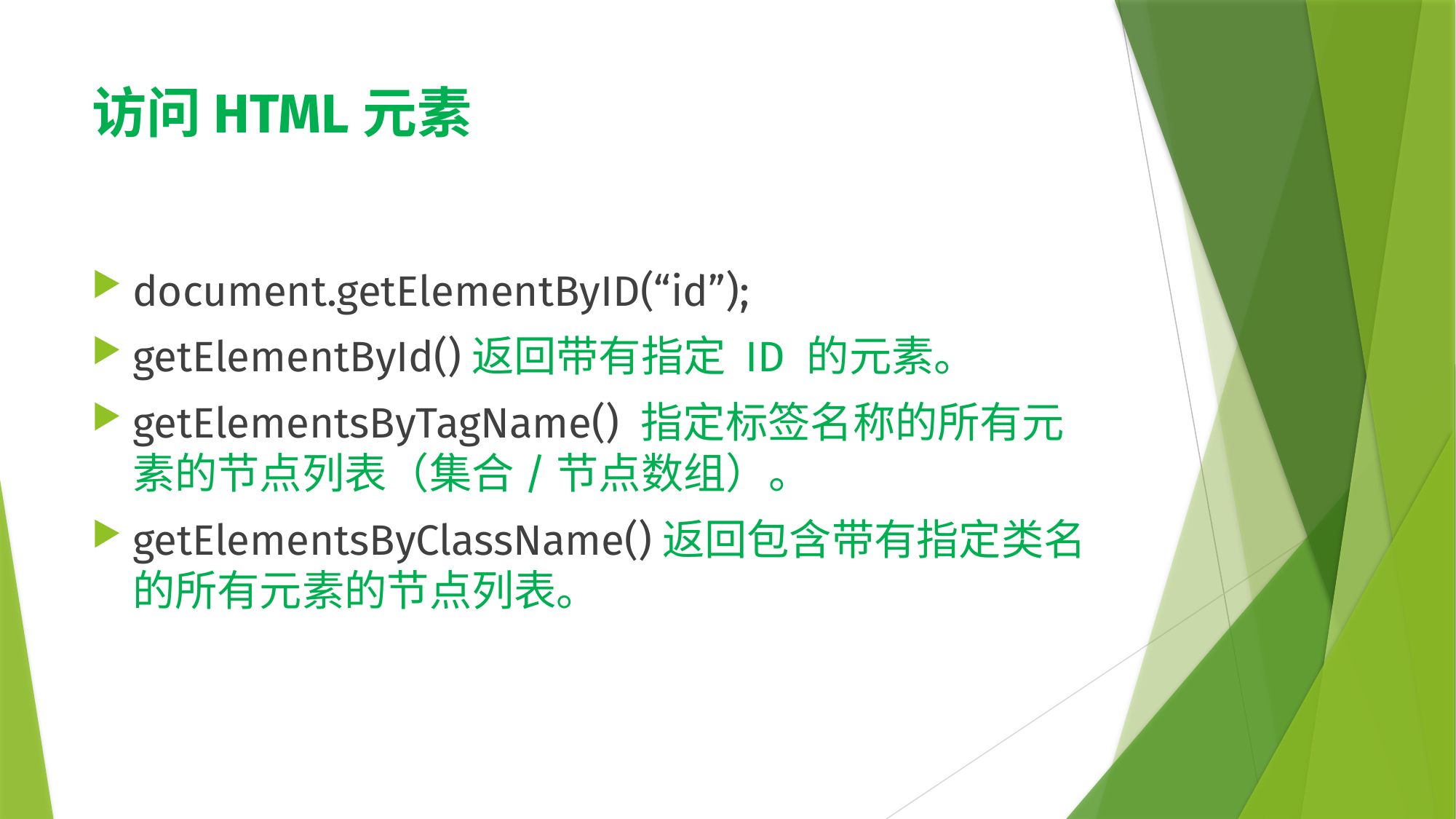

# 访问HTML元素
document.getElementByID(“id”);
getElementById()返回带有指定 ID 的元素。
getElementsByTagName() 指定标签名称的所有元素的节点列表（集合/节点数组）。
getElementsByClassName()返回包含带有指定类名的所有元素的节点列表。